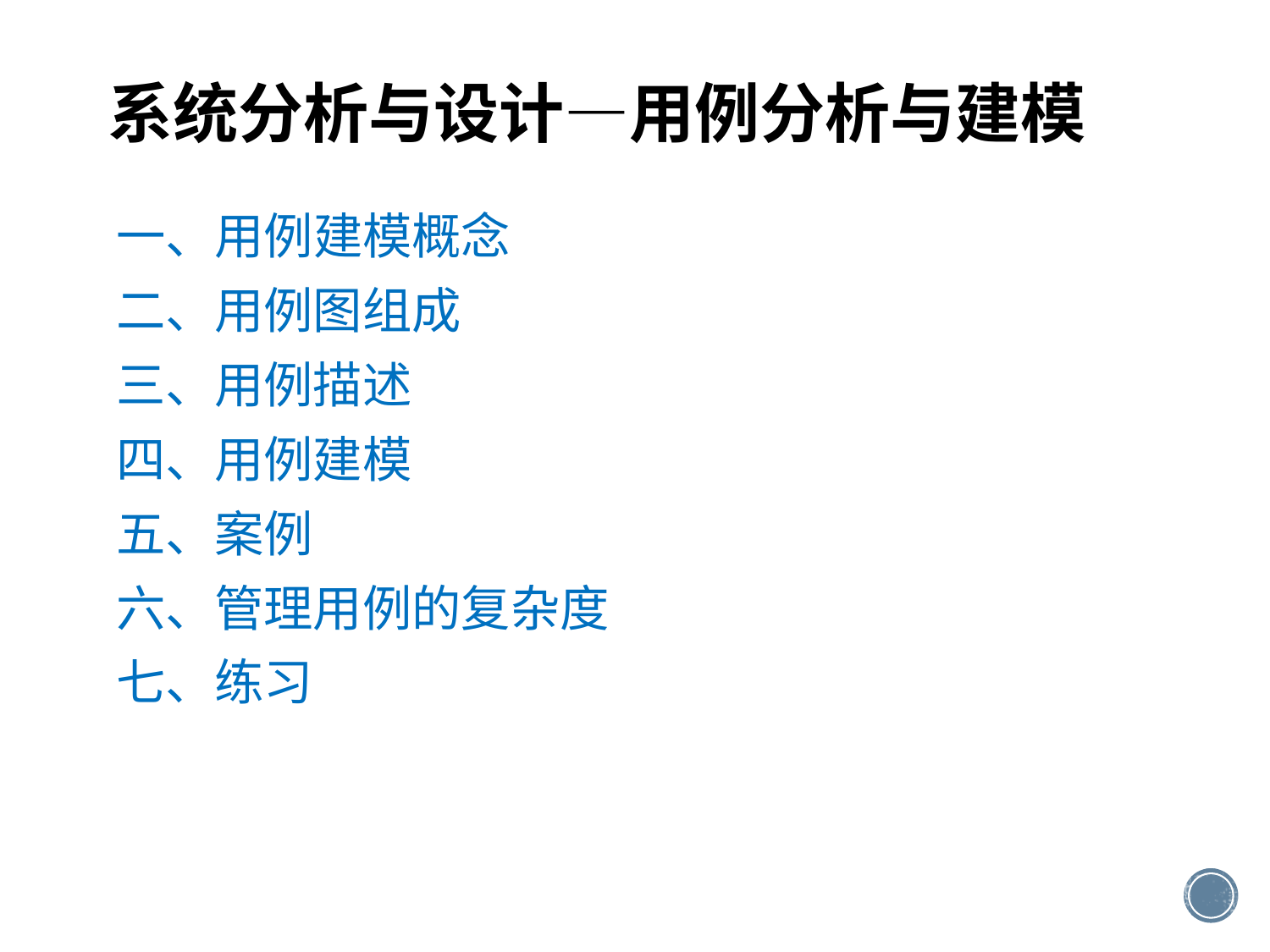

# 系统分析与设计—用例分析与建模
一、用例建模概念
二、用例图组成
三、用例描述
四、用例建模
五、案例
六、管理用例的复杂度
七、练习